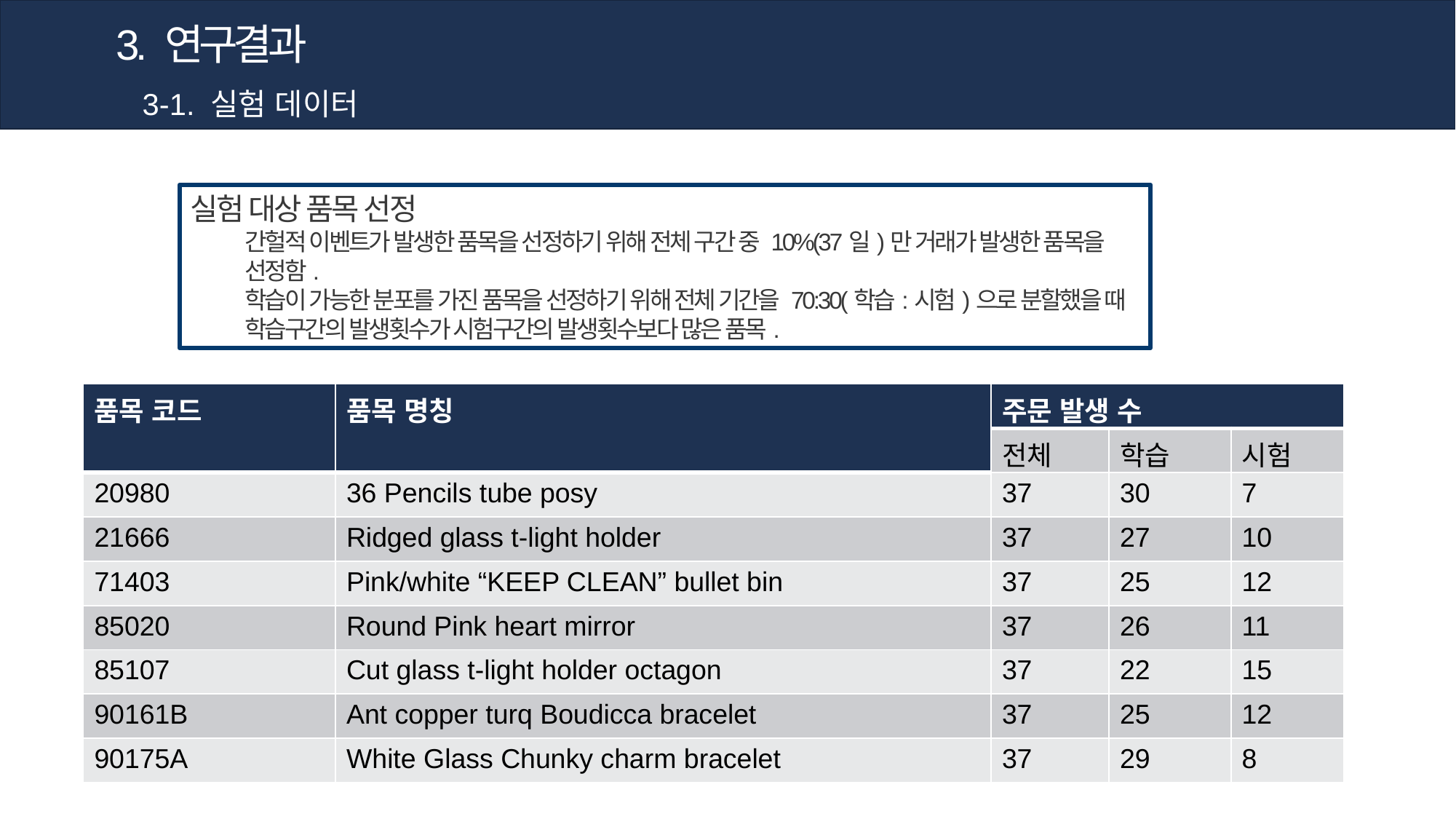

3. 연구결과

3-1. 실험 데이터
실험 대상 품목 선정
간헐적 이벤트가 발생한 품목을 선정하기 위해 전체 구간 중 10%(37일)만 거래가 발생한 품목을 선정함.
학습이 가능한 분포를 가진 품목을 선정하기 위해 전체 기간을 70:30(학습:시험)으로 분할했을 때 학습구간의 발생횟수가 시험구간의 발생횟수보다 많은 품목.
| 품목 코드 | 품목 명칭 | 주문 발생 수 |  |  |
| --- | --- | --- | --- | --- |
|  |  | 전체 | 학습 | 시험 |
| 20980 | 36 Pencils tube posy | 37 | 30 | 7 |
| 21666 | Ridged glass t-light holder | 37 | 27 | 10 |
| 71403 | Pink/white “KEEP CLEAN” bullet bin | 37 | 25 | 12 |
| 85020 | Round Pink heart mirror | 37 | 26 | 11 |
| 85107 | Cut glass t-light holder octagon | 37 | 22 | 15 |
| 90161B | Ant copper turq Boudicca bracelet | 37 | 25 | 12 |
| 90175A | White Glass Chunky charm bracelet | 37 | 29 | 8 |